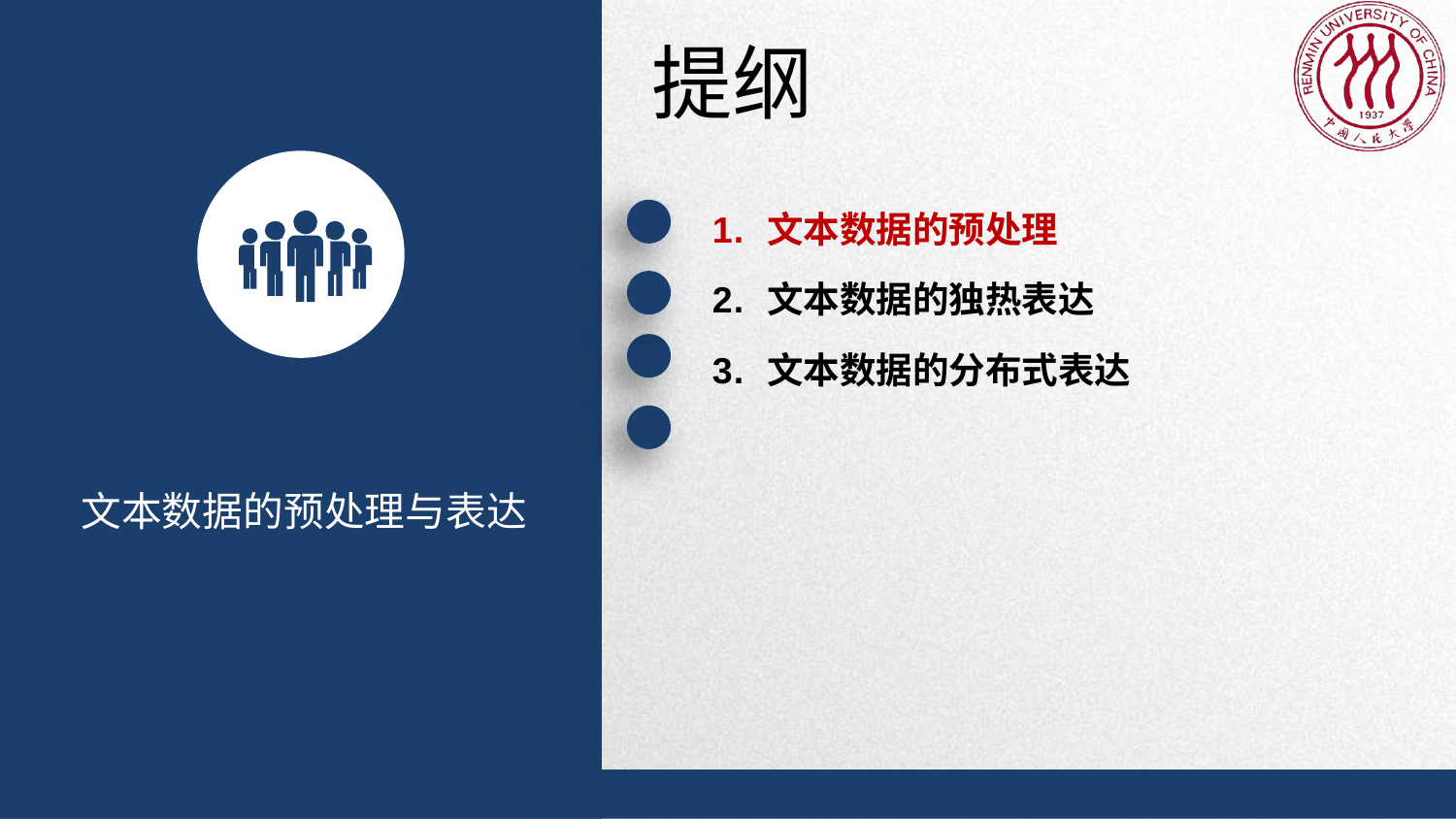

提纲

文本数据的预处理
文本数据的独热表达
文本数据的分布式表达

文本数据的预处理与表达